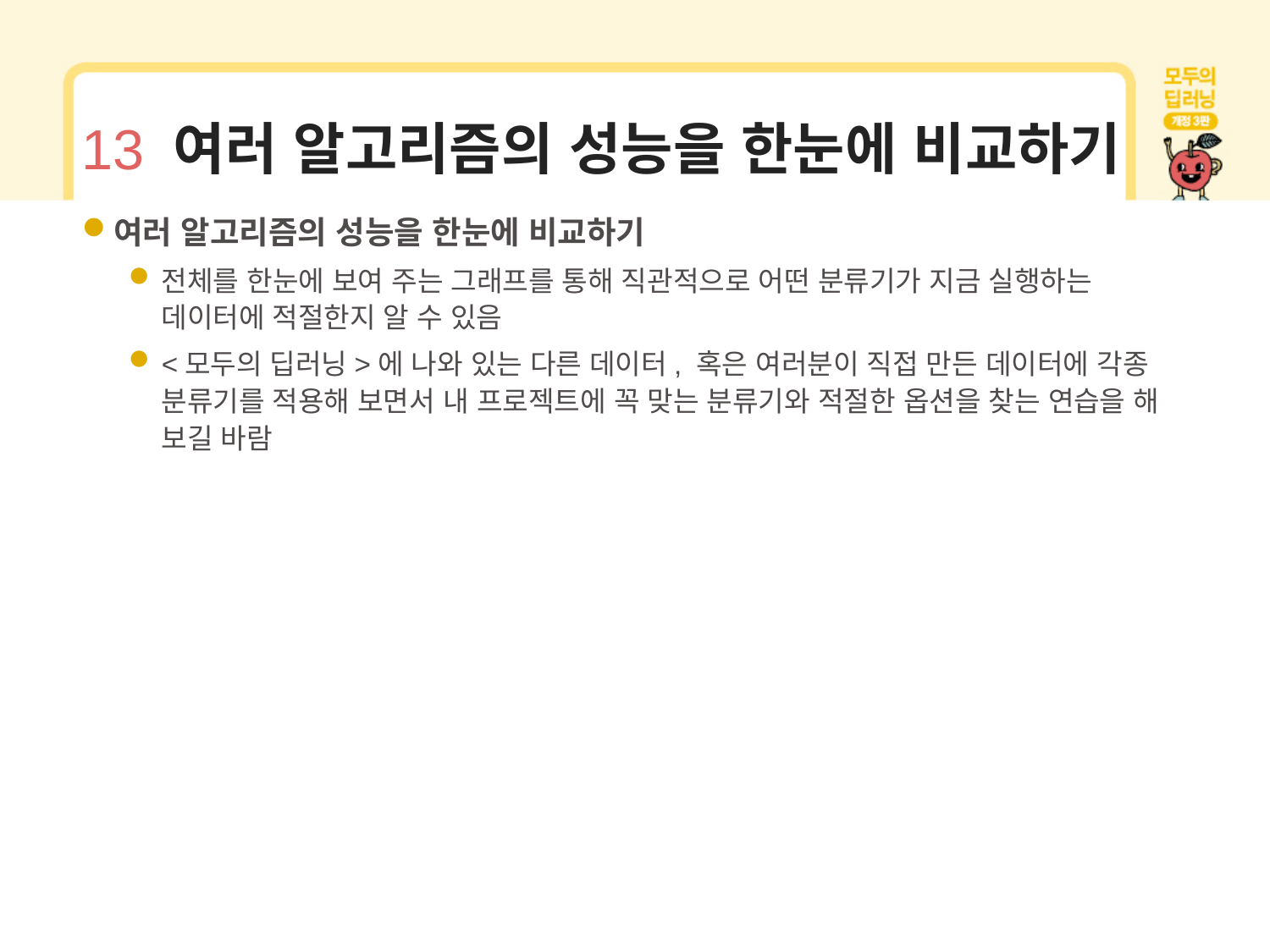

# 13 여러 알고리즘의 성능을 한눈에 비교하기
여러 알고리즘의 성능을 한눈에 비교하기
전체를 한눈에 보여 주는 그래프를 통해 직관적으로 어떤 분류기가 지금 실행하는 데이터에 적절한지 알 수 있음
<모두의 딥러닝>에 나와 있는 다른 데이터, 혹은 여러분이 직접 만든 데이터에 각종 분류기를 적용해 보면서 내 프로젝트에 꼭 맞는 분류기와 적절한 옵션을 찾는 연습을 해 보길 바람